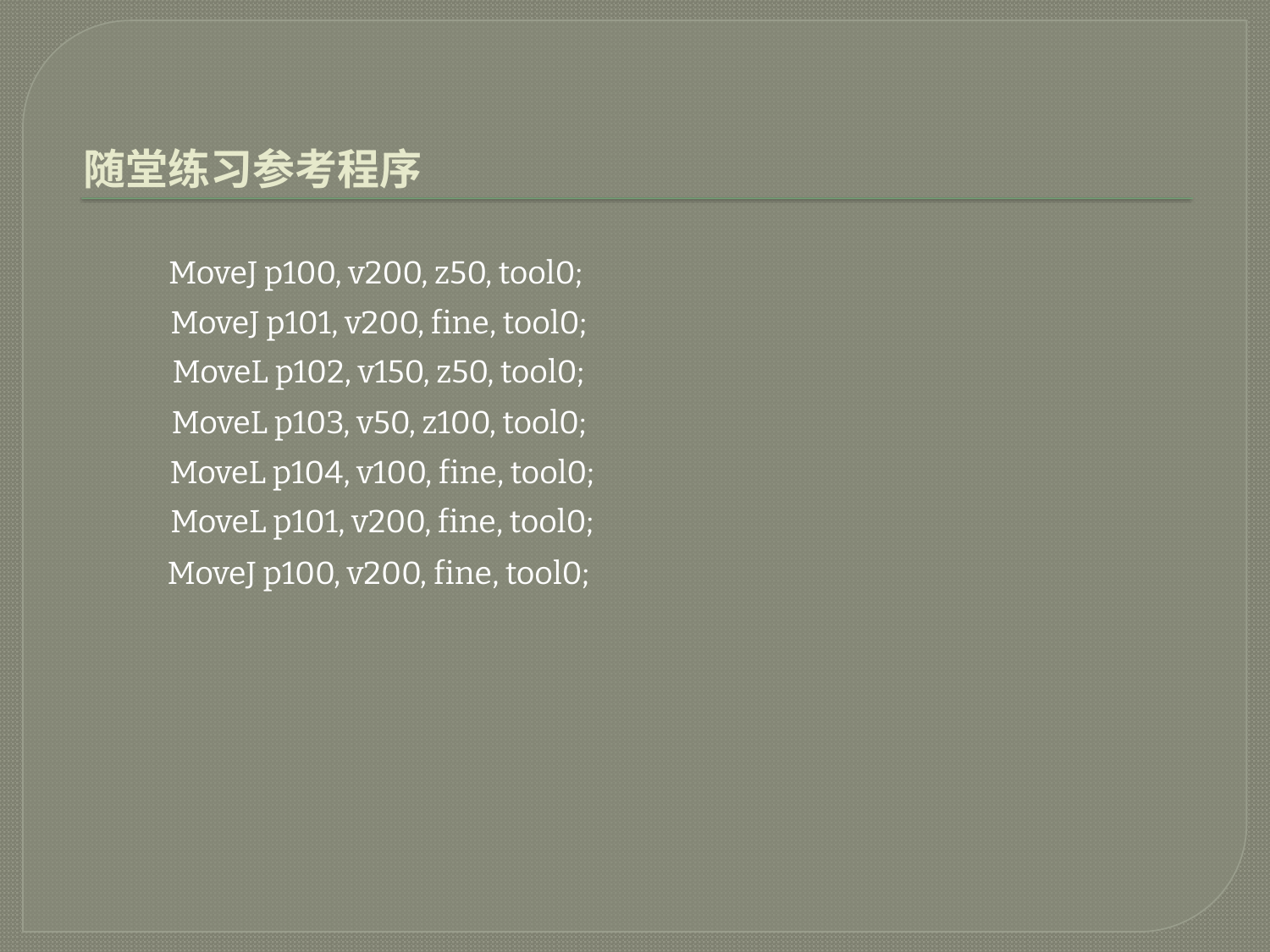

随堂练习参考程序
MoveJ p100, v200, z50, tool0;
MoveJ p101, v200, fine, tool0;
MoveL p102, v150, z50, tool0;
MoveL p103, v50, z100, tool0;
MoveL p104, v100, fine, tool0;
MoveL p101, v200, fine, tool0;
MoveJ p100, v200, fine, tool0;